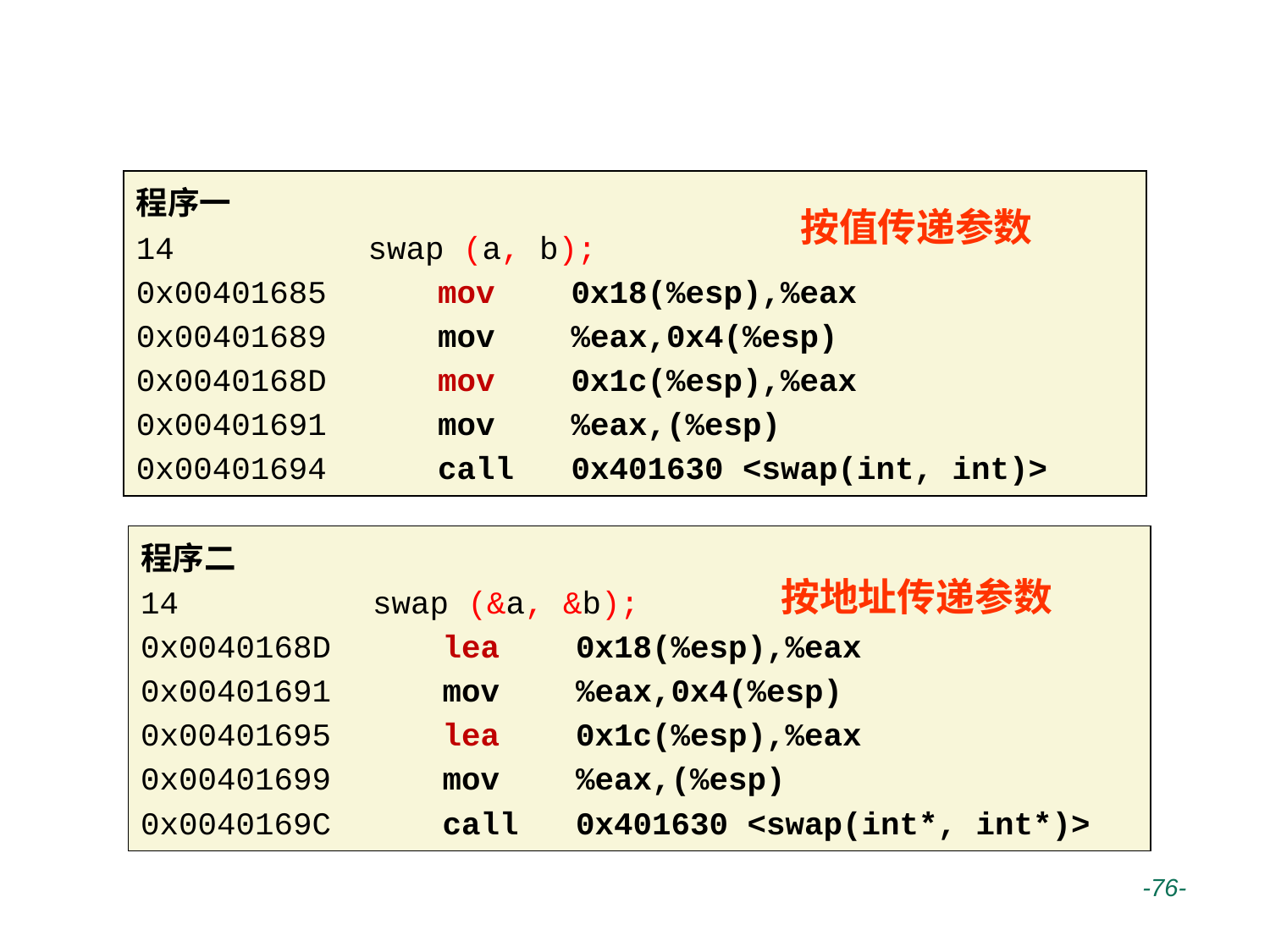

# 过程调用参数传递举例
程序一
14 	   swap (a, b);
0x00401685	mov    0x18(%esp),%eax
0x00401689	mov    %eax,0x4(%esp)
0x0040168D	mov    0x1c(%esp),%eax
0x00401691	mov    %eax,(%esp)
0x00401694	call   0x401630 <swap(int, int)>
按值传递参数
程序二
14 	   swap (&a, &b);
0x0040168D	lea    0x18(%esp),%eax
0x00401691	mov    %eax,0x4(%esp)
0x00401695	lea    0x1c(%esp),%eax
0x00401699	mov    %eax,(%esp)
0x0040169C	call   0x401630 <swap(int*, int*)>
按地址传递参数
 -76-